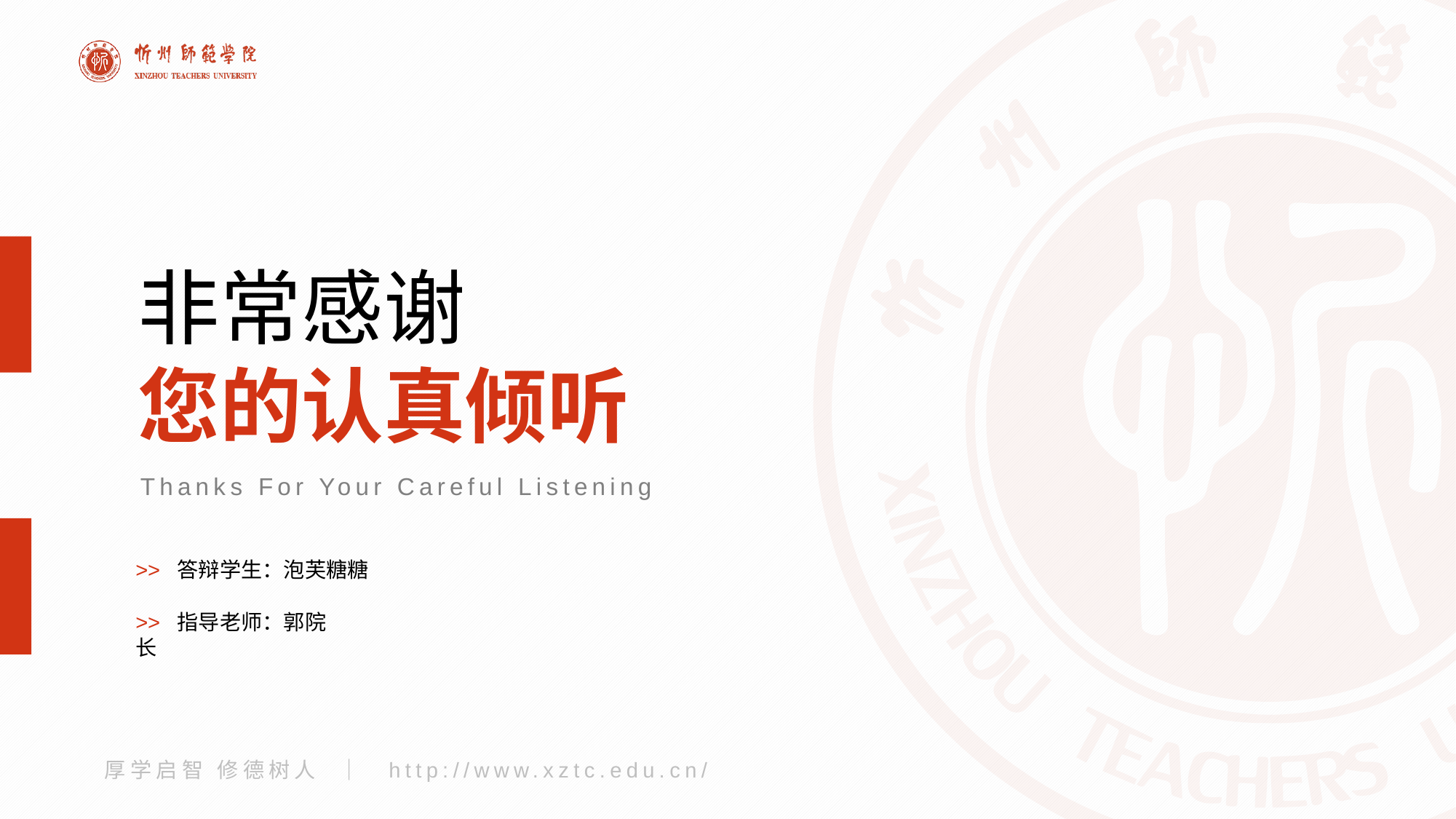

非常感谢
您的认真倾听
Thanks For Your Careful Listening
>>  答辩学生：泡芙糖糖
>>  指导老师：郭院长
厚学启智 修德树人  ｜  http://www.xztc.edu.cn/